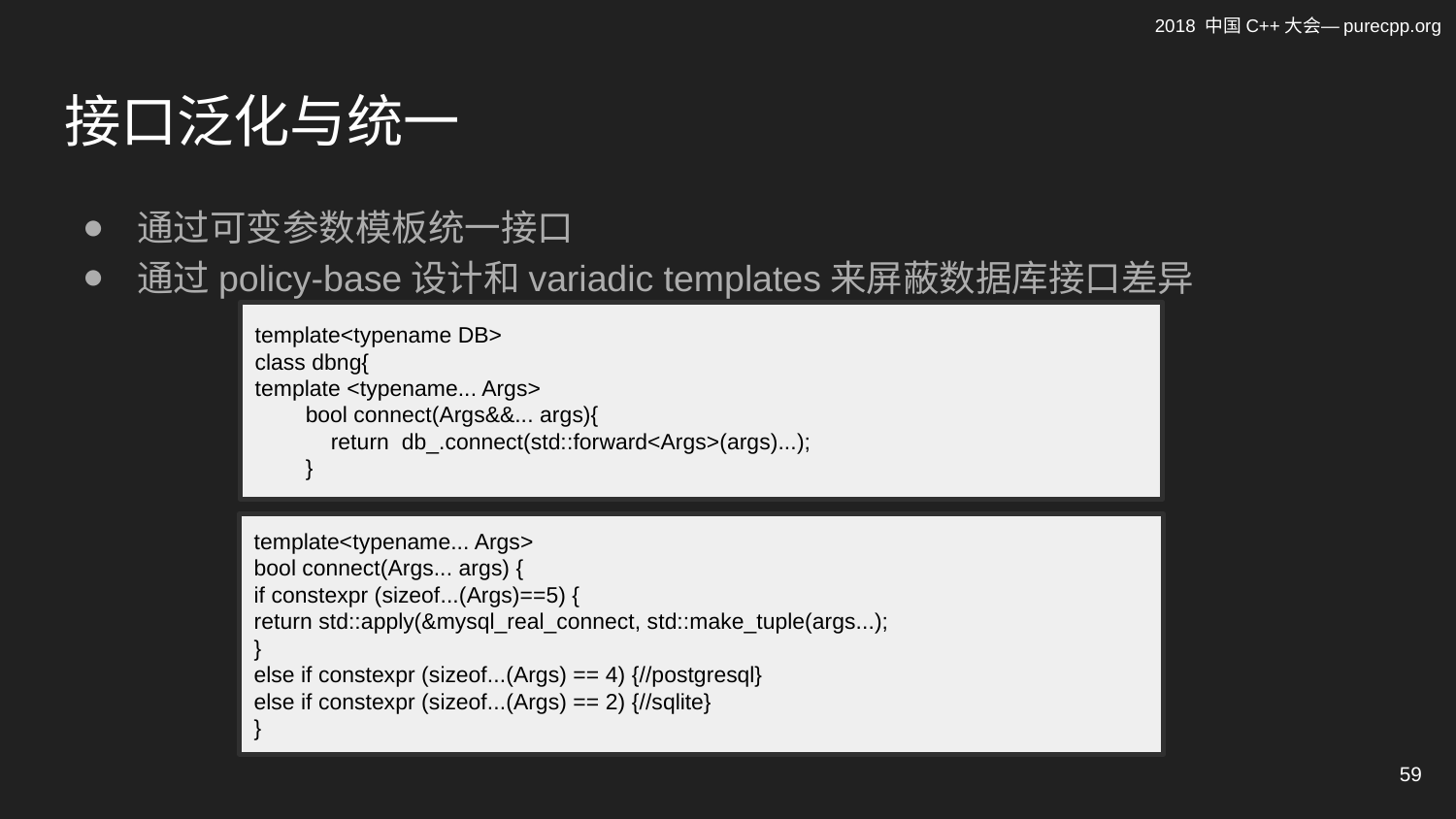

# 接口泛化与统一
通过可变参数模板统一接口
通过policy-base设计和variadic templates来屏蔽数据库接口差异

template<typename DB>
class dbng{
template <typename... Args>
        bool connect(Args&&... args){
            return  db_.connect(std::forward<Args>(args)...);
        }
template<typename... Args>
bool connect(Args... args) {
if constexpr (sizeof...(Args)==5) {
return std::apply(&mysql_real_connect, std::make_tuple(args...);
}
else if constexpr (sizeof...(Args) == 4) {//postgresql}
else if constexpr (sizeof...(Args) == 2) {//sqlite}
}
59